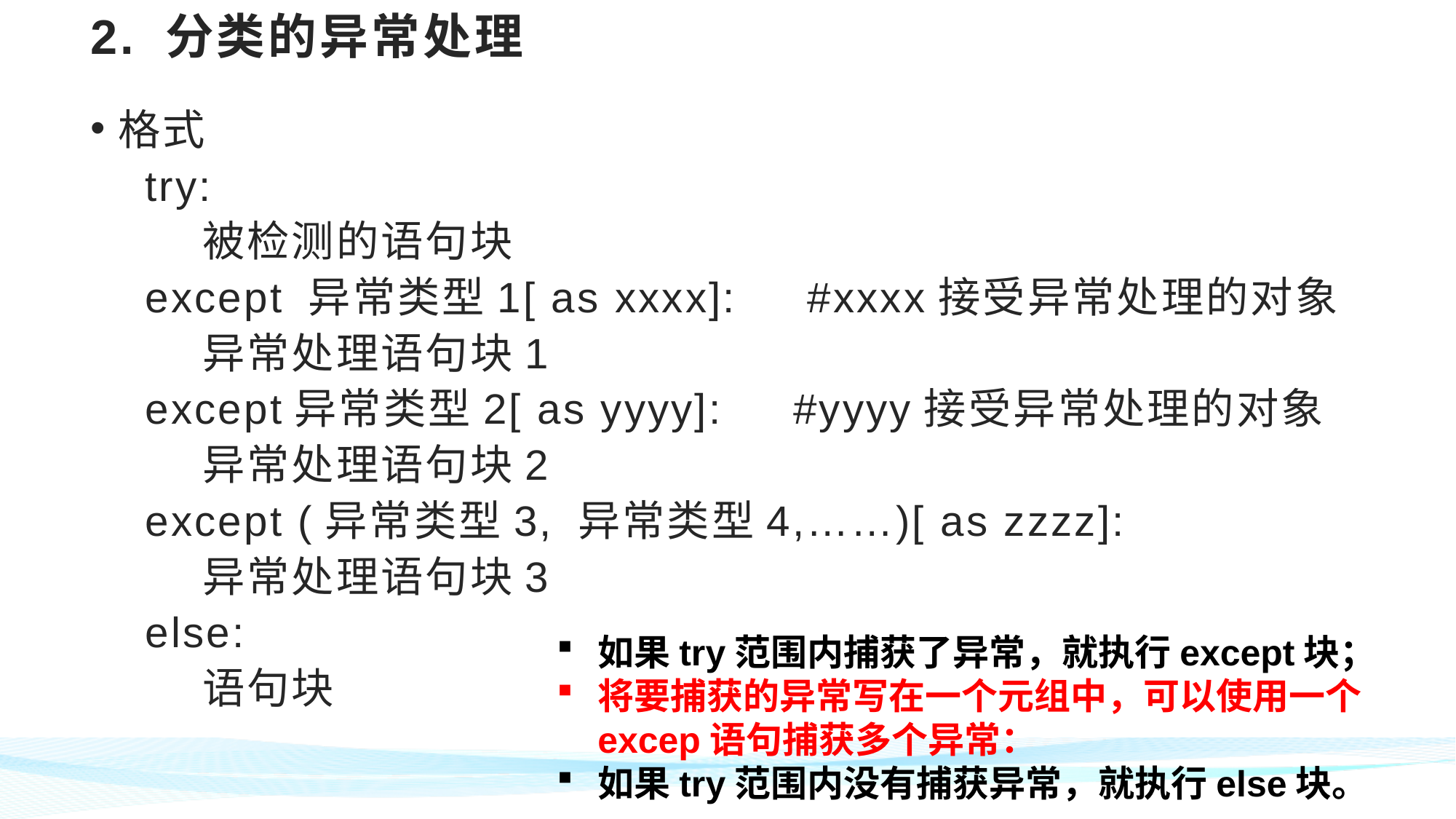

# 2. 分类的异常处理
格式
try:
    被检测的语句块
except 异常类型1[ as xxxx]:     #xxxx接受异常处理的对象
    异常处理语句块1
except异常类型2[ as yyyy]:     #yyyy接受异常处理的对象
    异常处理语句块2
except (异常类型3, 异常类型4,……)[ as zzzz]:
    异常处理语句块3
else:
    语句块
如果try范围内捕获了异常，就执行except块；
将要捕获的异常写在一个元组中，可以使用一个excep语句捕获多个异常：
如果try范围内没有捕获异常，就执行else块。